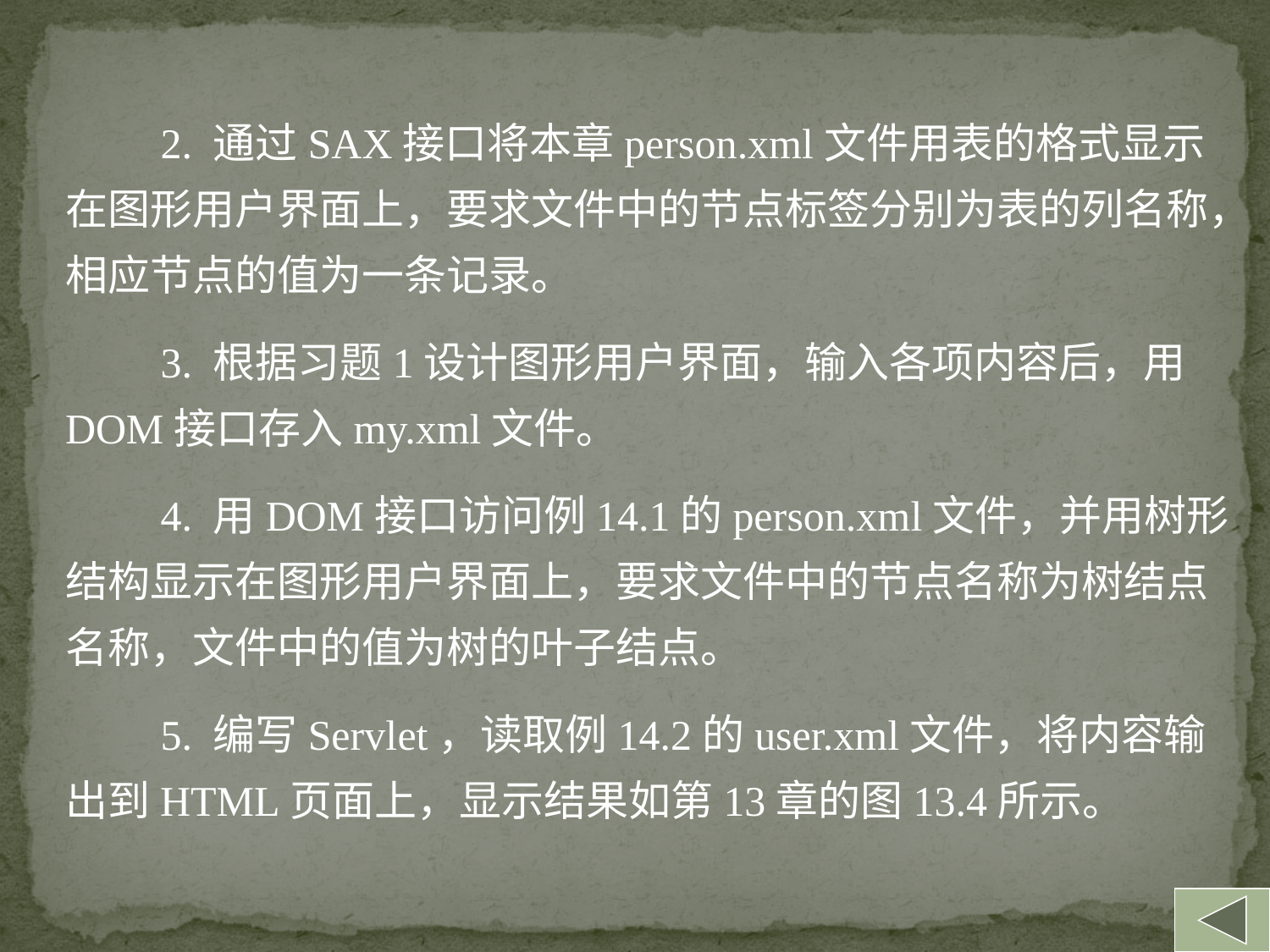

2. 通过SAX接口将本章person.xml文件用表的格式显示在图形用户界面上，要求文件中的节点标签分别为表的列名称，相应节点的值为一条记录。
         3. 根据习题1设计图形用户界面，输入各项内容后，用DOM接口存入my.xml文件。
         4. 用DOM接口访问例14.1的person.xml文件，并用树形结构显示在图形用户界面上，要求文件中的节点名称为树结点名称，文件中的值为树的叶子结点。
         5. 编写Servlet，读取例14.2的user.xml文件，将内容输出到HTML页面上，显示结果如第13章的图13.4所示。